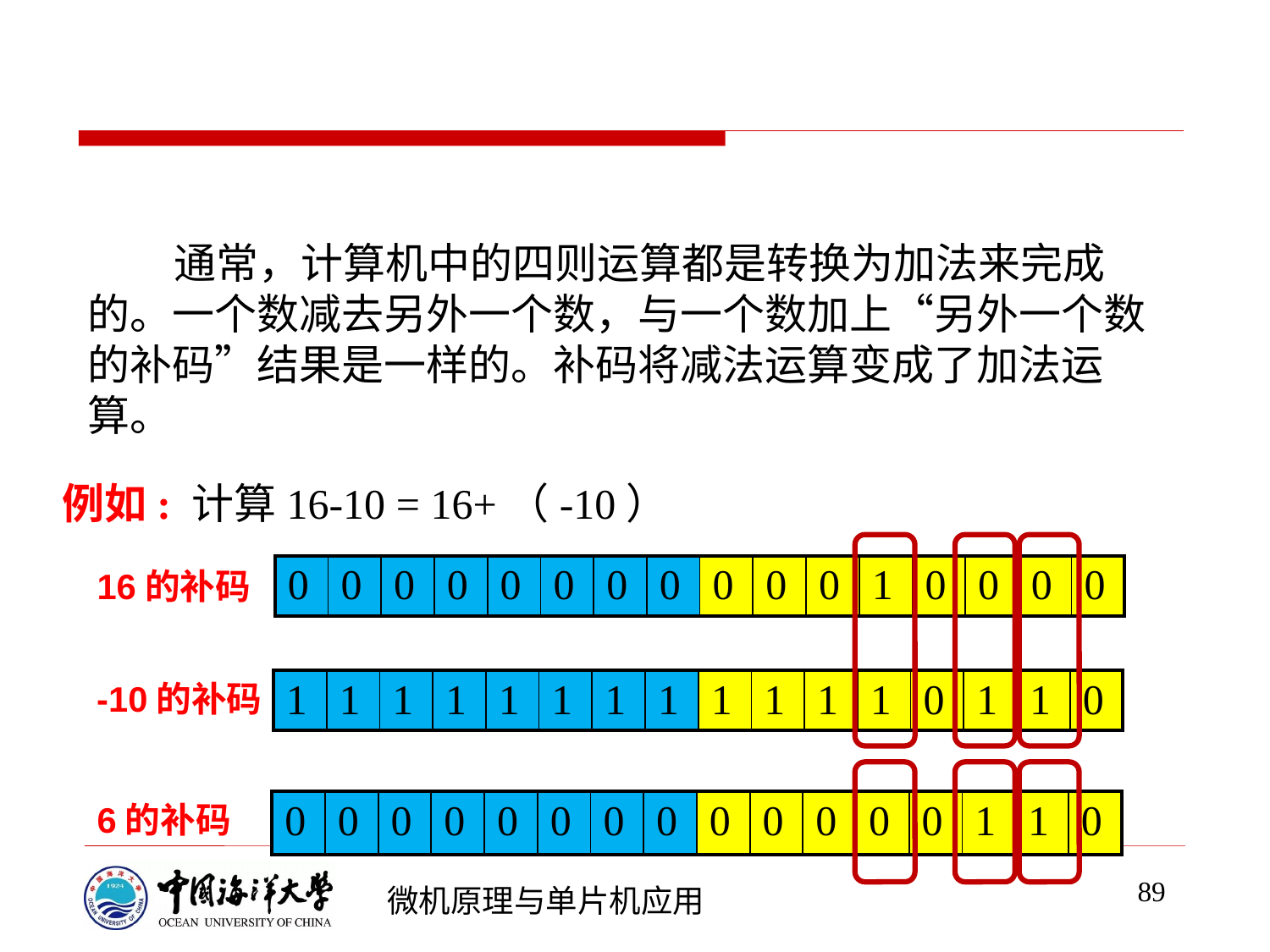

通常，计算机中的四则运算都是转换为加法来完成的。一个数减去另外一个数，与一个数加上“另外一个数的补码”结果是一样的。补码将减法运算变成了加法运算。
例如: 计算16-10 = 16+（-10）

| 0 | 0 | 0 | 0 | 0 | 0 | 0 | 0 | 0 | 0 | 0 | 1 | 0 | 0 | 0 | 0 |
| --- | --- | --- | --- | --- | --- | --- | --- | --- | --- | --- | --- | --- | --- | --- | --- |
16的补码
-10的补码
| 1 | 1 | 1 | 1 | 1 | 1 | 1 | 1 | 1 | 1 | 1 | 1 | 0 | 1 | 1 | 0 |
| --- | --- | --- | --- | --- | --- | --- | --- | --- | --- | --- | --- | --- | --- | --- | --- |

6的补码
| 0 | 0 | 0 | 0 | 0 | 0 | 0 | 0 | 0 | 0 | 0 | 0 | 0 | 1 | 1 | 0 |
| --- | --- | --- | --- | --- | --- | --- | --- | --- | --- | --- | --- | --- | --- | --- | --- |
89